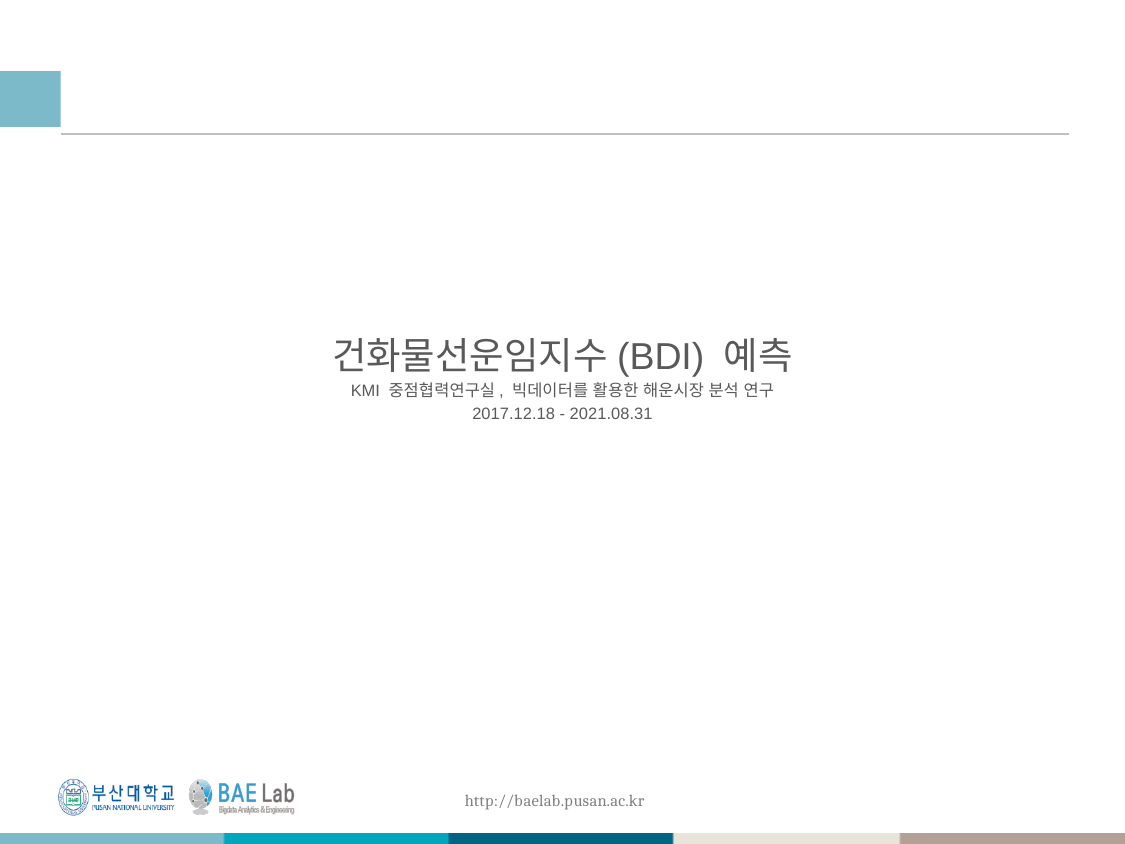

건화물선운임지수(BDI) 예측
KMI 중점협력연구실, 빅데이터를 활용한 해운시장 분석 연구
2017.12.18 - 2021.08.31